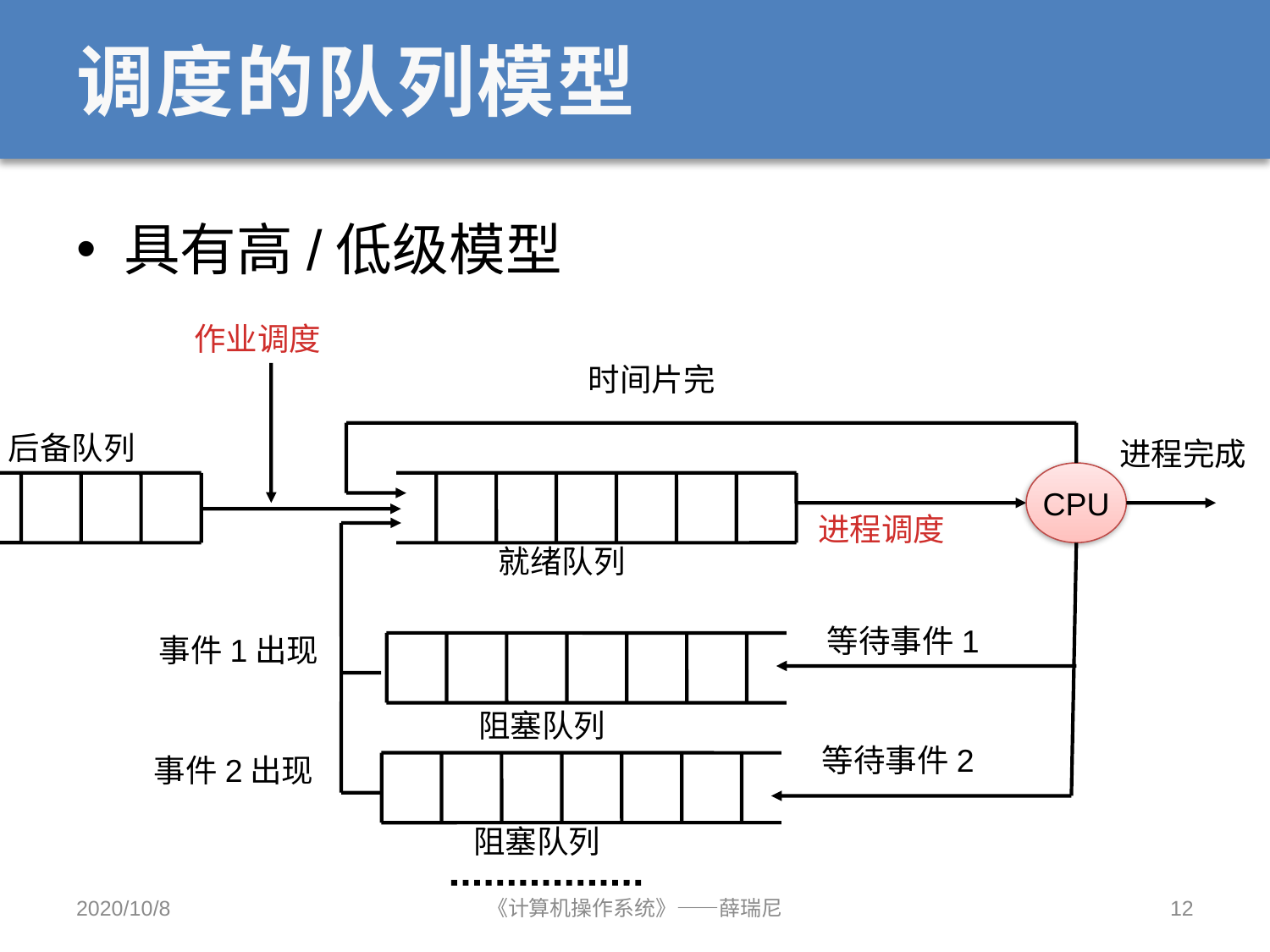

# 调度的队列模型
具有高/低级模型

作业调度
时间片完

后备队列

进程完成
CPU

进程调度

就绪队列

等待事件1
事件1出现

阻塞队列

等待事件2
事件2出现

阻塞队列

2020/10/8
《计算机操作系统》——薛瑞尼
12